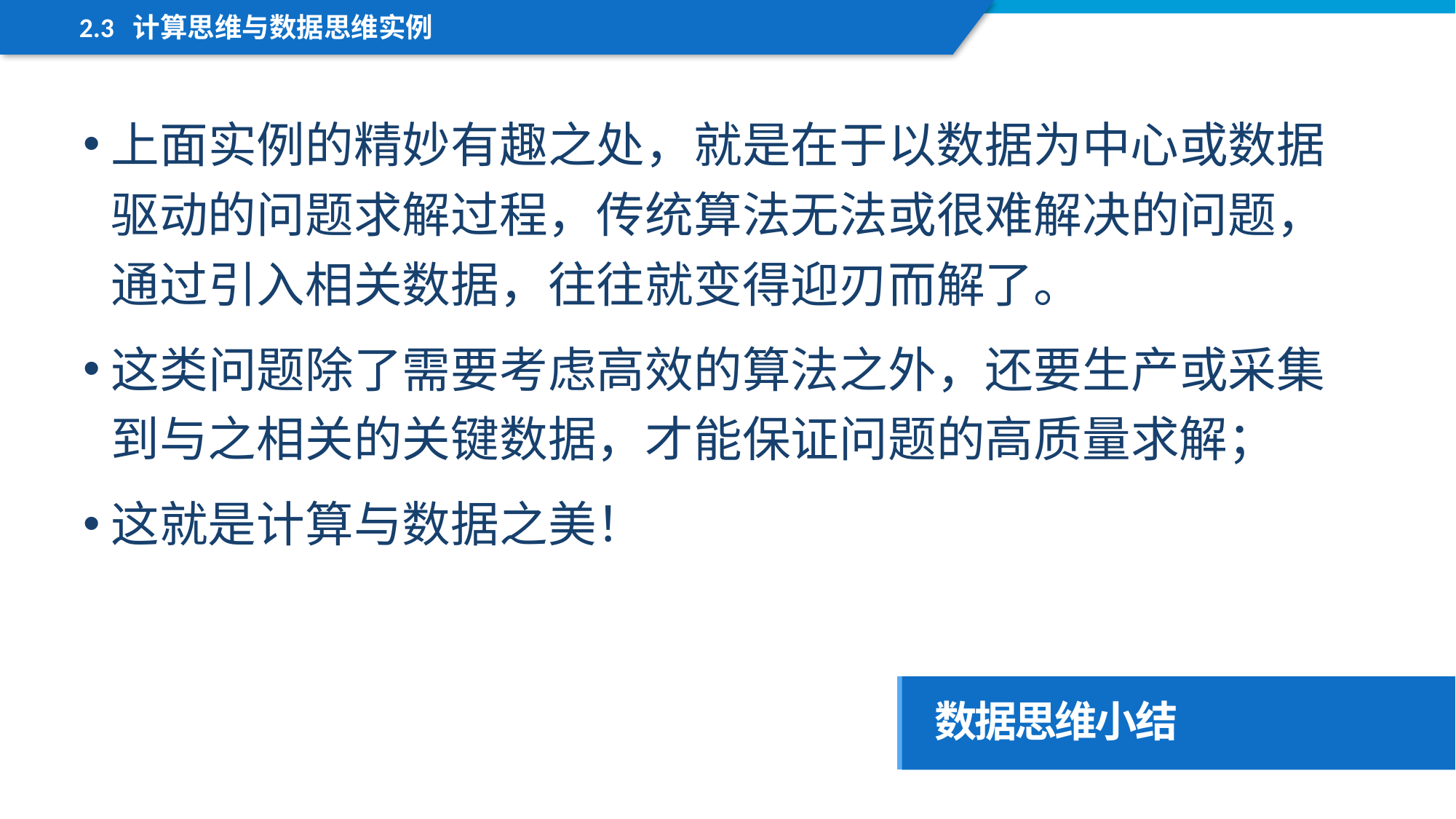

2.3  计算思维与数据思维实例
上面实例的精妙有趣之处，就是在于以数据为中心或数据驱动的问题求解过程，传统算法无法或很难解决的问题，通过引入相关数据，往往就变得迎刃而解了。
这类问题除了需要考虑高效的算法之外，还要生产或采集到与之相关的关键数据，才能保证问题的高质量求解；
这就是计算与数据之美！
数据思维小结